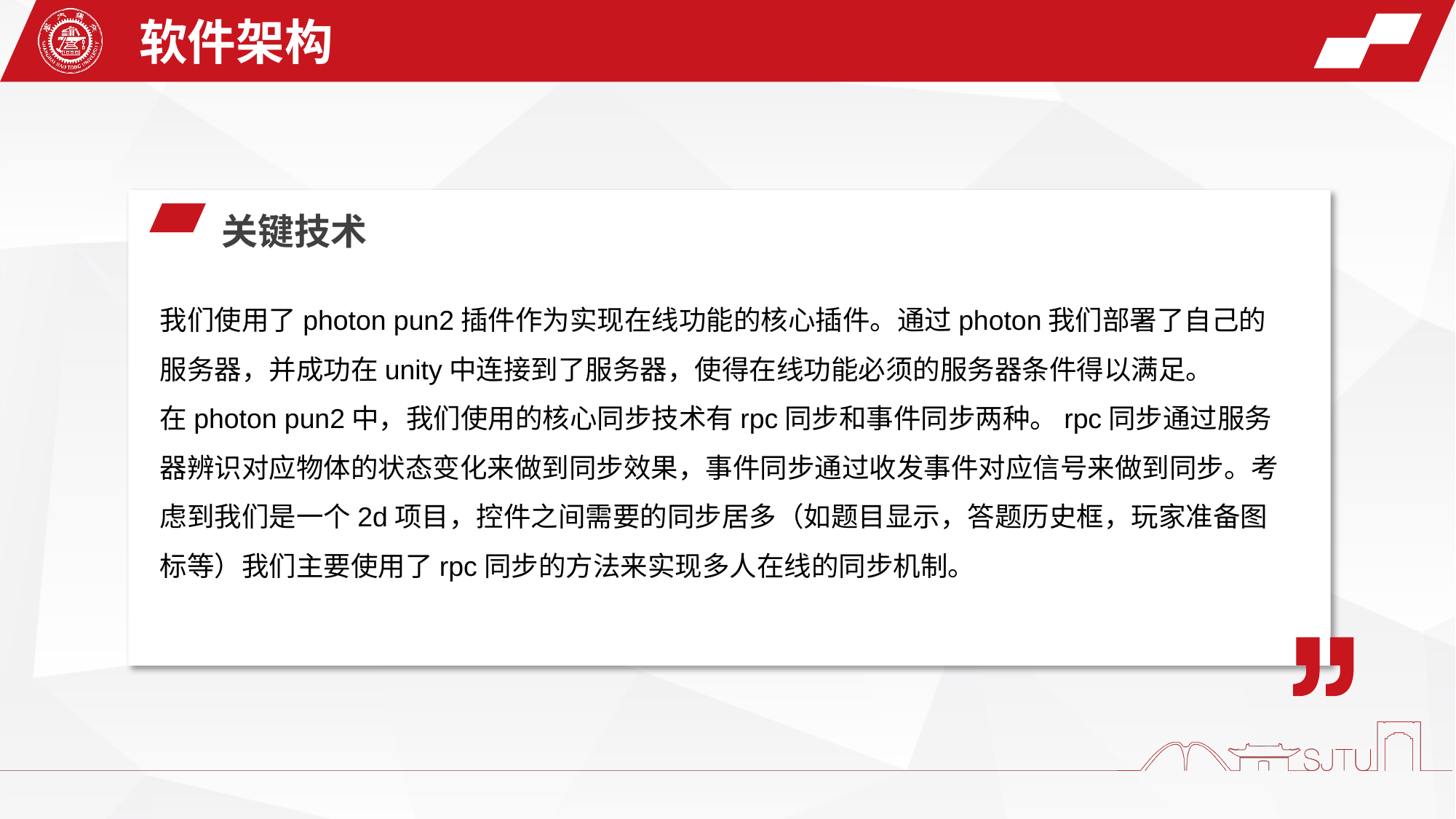

软件架构

关键技术

我们使用了photon pun2插件作为实现在线功能的核心插件。通过photon我们部署了自己的服务器，并成功在unity中连接到了服务器，使得在线功能必须的服务器条件得以满足。
在photon pun2中，我们使用的核心同步技术有rpc同步和事件同步两种。rpc同步通过服务器辨识对应物体的状态变化来做到同步效果，事件同步通过收发事件对应信号来做到同步。考虑到我们是一个2d项目，控件之间需要的同步居多（如题目显示，答题历史框，玩家准备图标等）我们主要使用了rpc同步的方法来实现多人在线的同步机制。